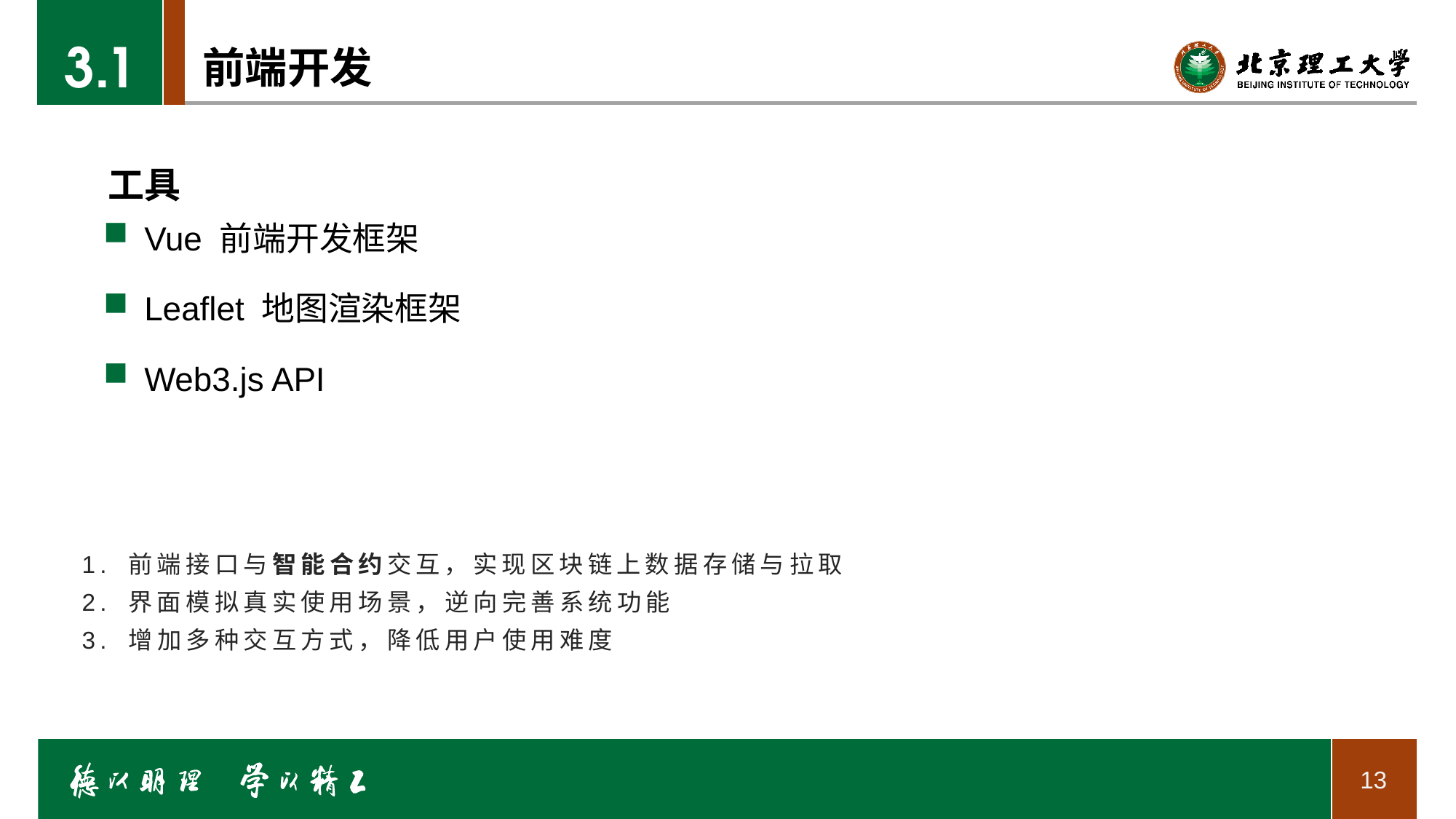

3.1
# 前端开发
工具
Vue 前端开发框架
Leaflet 地图渲染框架
Web3.js API
1. 前端接口与智能合约交互，实现区块链上数据存储与拉取
2. 界面模拟真实使用场景，逆向完善系统功能
3. 增加多种交互方式，降低用户使用难度